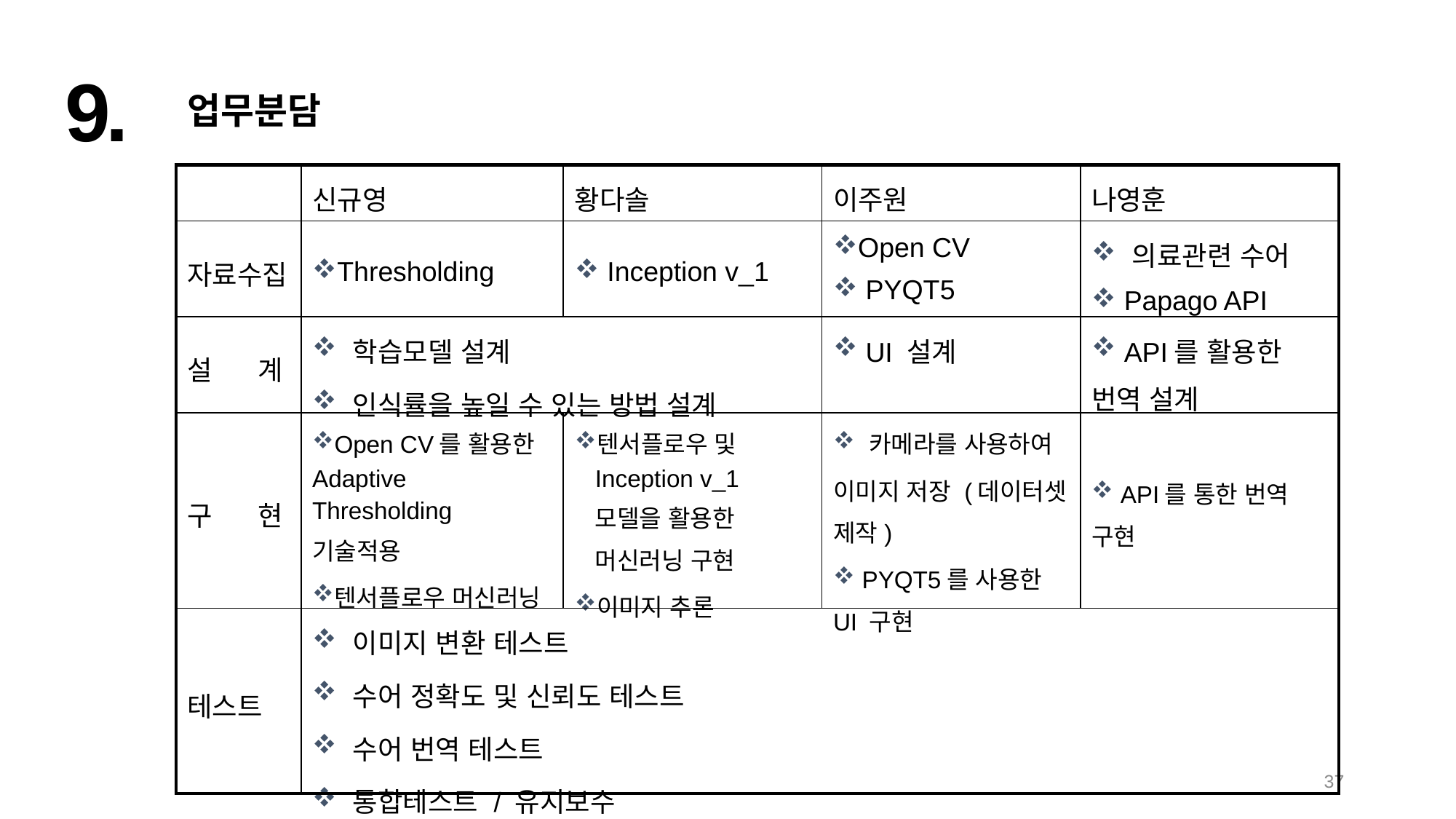

9.
   업무분담
|  | 신규영 | 황다솔 | 이주원 | 나영훈 |
| --- | --- | --- | --- | --- |
| 자료수집 | Thresholding | Inception v\_1 | Open CV PYQT5 | 의료관련 수어 Papago API |
| 설 계 | 학습모델 설계 인식률을 높일 수 있는 방법 설계 |  | UI 설계 | API를 활용한 번역 설계 |
| 구 현 | Open CV를 활용한Adaptive Thresholding 기술적용 텐서플로우 머신러닝 | 텐서플로우 및 Inception v\_1 모델을 활용한 머신러닝 구현 이미지 추론 | 카메라를 사용하여 이미지 저장 (데이터셋 제작) PYQT5를 사용한 UI 구현 | API를 통한 번역 구현 |
| 테스트 | 이미지 변환 테스트 수어 정확도 및 신뢰도 테스트 수어 번역 테스트 통합테스트 / 유지보수 |  |  |  |
37